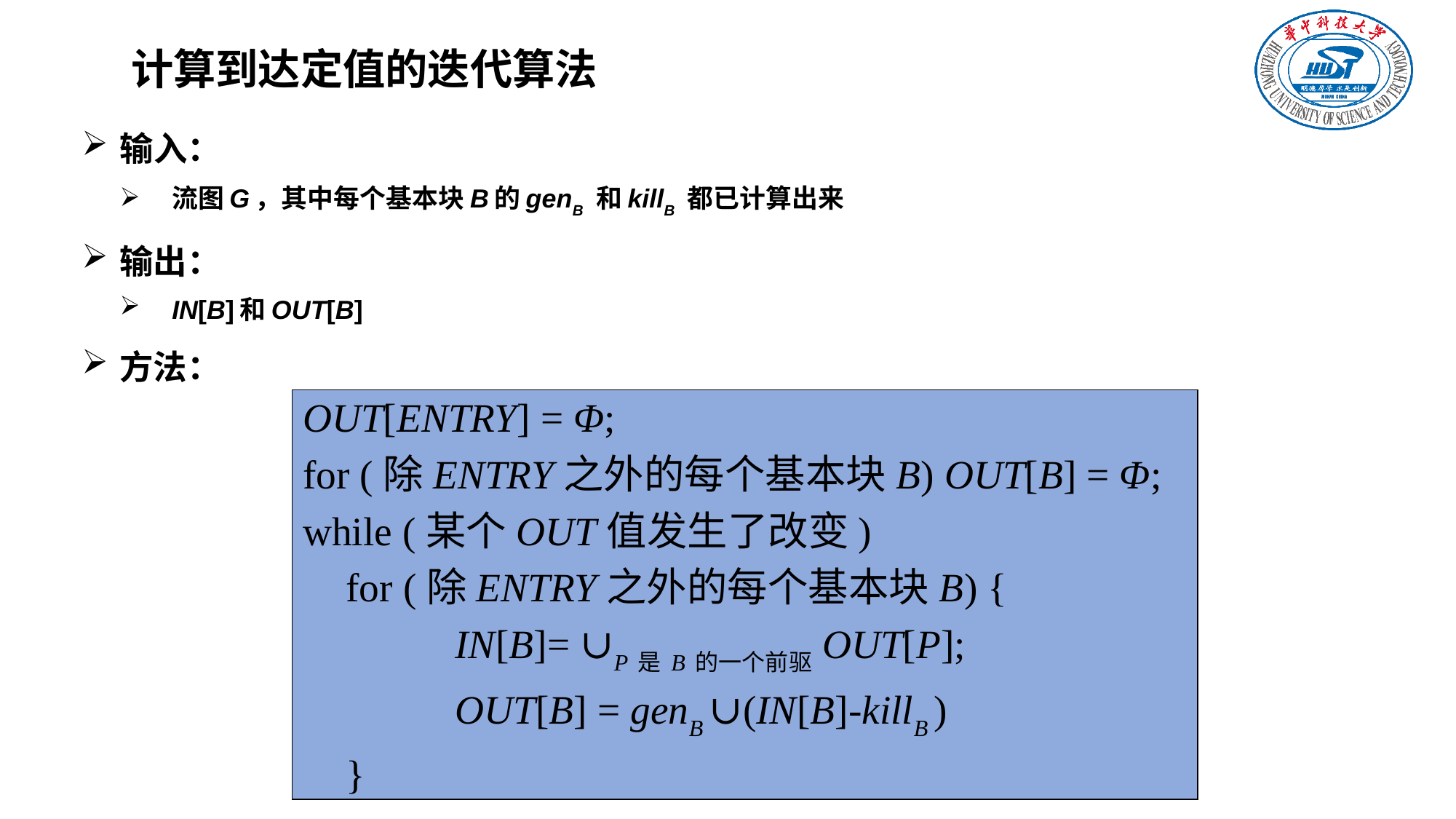

# 计算到达定值的迭代算法
输入：
流图G，其中每个基本块B的genB 和killB 都已计算出来
输出：
IN[B]和OUT[B]
方法：

OUT[ENTRY] = Φ;
for (除ENTRY之外的每个基本块B) OUT[B] = Φ;
while (某个OUT值发生了改变)
	for (除ENTRY之外的每个基本块B) {
		IN[B]= ∪P是B的一个前驱OUT[P];
		OUT[B] = genB ∪(IN[B]-killB )
	}